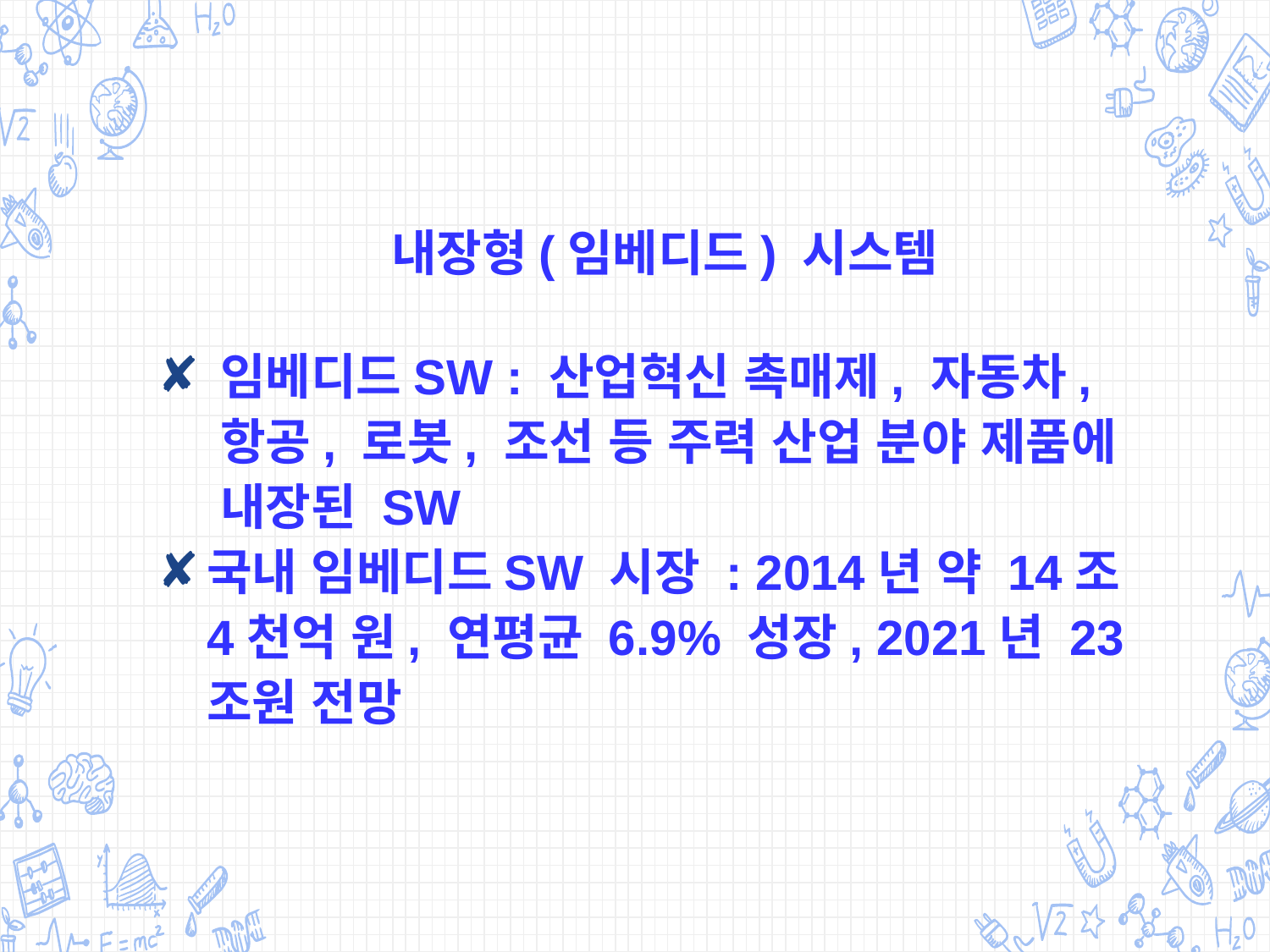

내장형(임베디드) 시스템

임베디드SW : 산업혁신 촉매제, 자동차, 항공, 로봇, 조선 등 주력 산업 분야 제품에 내장된 SW
국내 임베디드SW 시장 : 2014년 약 14조 4천억 원, 연평균 6.9% 성장, 2021년 23조원 전망